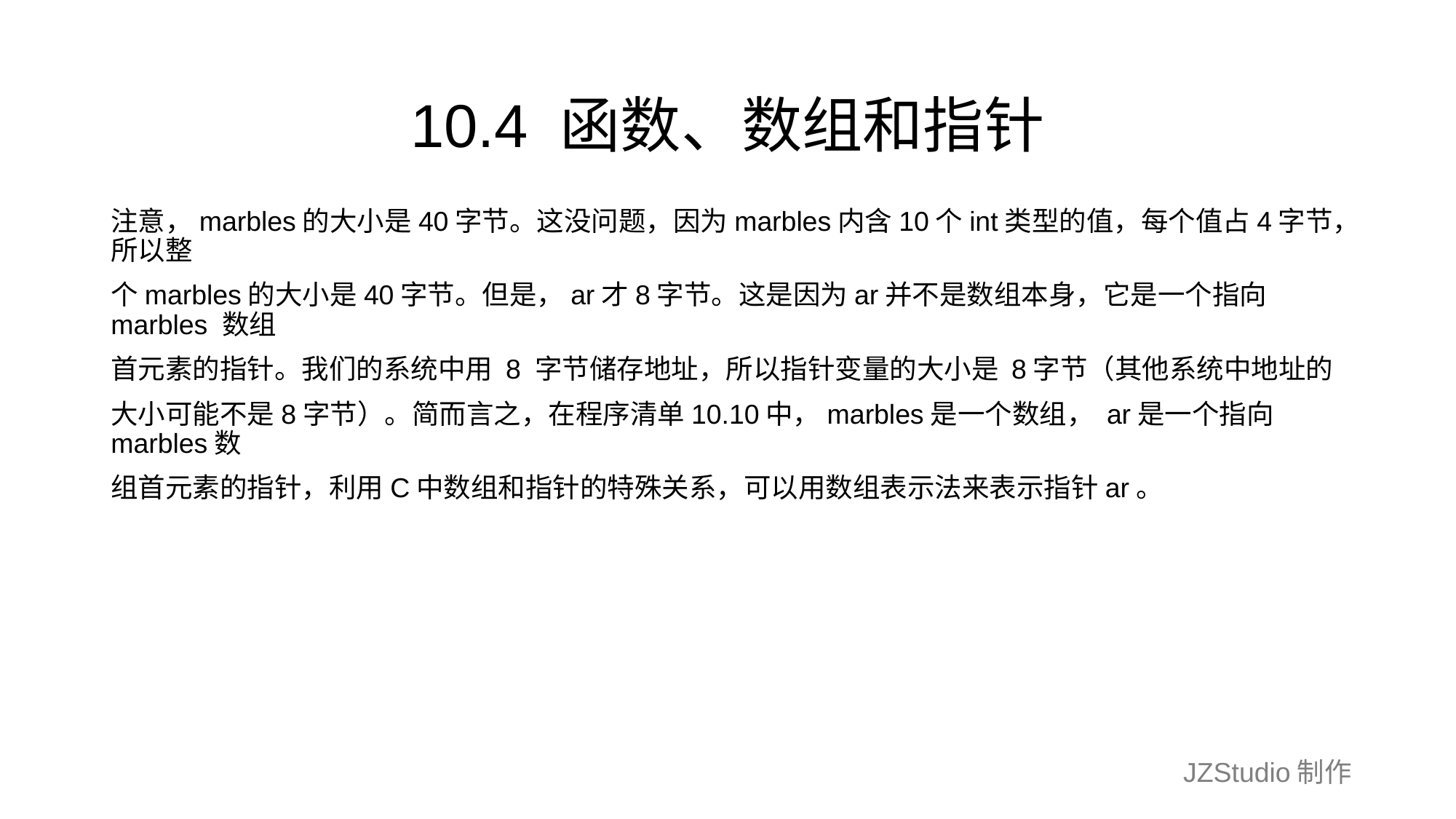

# 10.4 函数、数组和指针
注意，marbles的大小是40字节。这没问题，因为marbles内含10个int类型的值，每个值占4字节，所以整
个marbles的大小是40字节。但是，ar才8字节。这是因为ar并不是数组本身，它是一个指向 marbles 数组
首元素的指针。我们的系统中用 8 字节储存地址，所以指针变量的大小是 8字节（其他系统中地址的
大小可能不是8字节）。简而言之，在程序清单10.10中，marbles是一个数组， ar是一个指向marbles数
组首元素的指针，利用C中数组和指针的特殊关系，可以用数组表示法来表示指针ar。